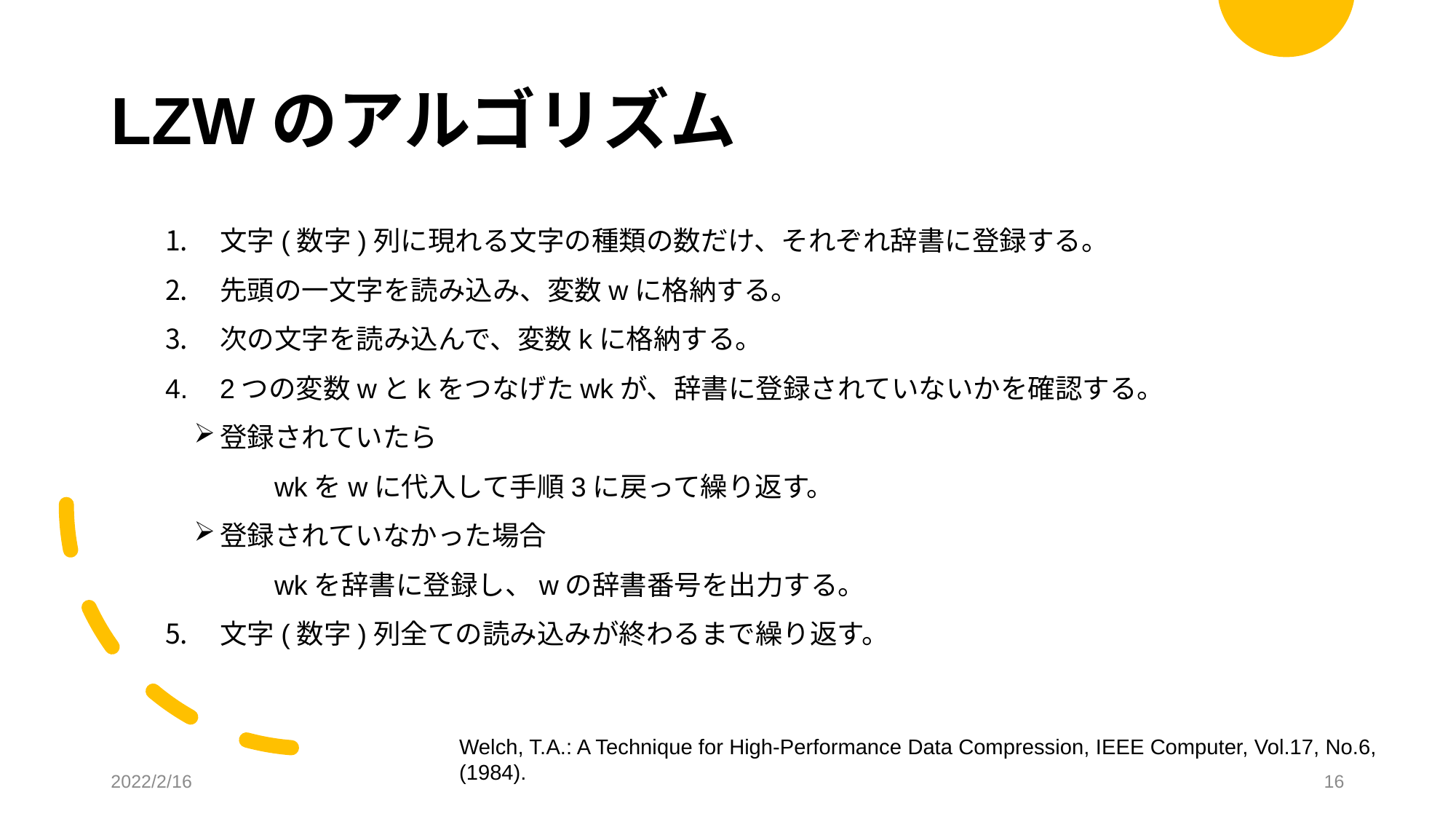

# LZWのアルゴリズム
文字(数字)列に現れる文字の種類の数だけ、それぞれ辞書に登録する。
先頭の一文字を読み込み、変数wに格納する。
次の文字を読み込んで、変数kに格納する。
2つの変数wとkをつなげたwkが、辞書に登録されていないかを確認する。
登録されていたら
wkをwに代入して手順3に戻って繰り返す。
登録されていなかった場合
wkを辞書に登録し、wの辞書番号を出力する。
文字(数字)列全ての読み込みが終わるまで繰り返す。

Welch, T.A.: A Technique for High-Performance Data Compression, IEEE Computer, Vol.17, No.6,  (1984).
2022/2/16
16